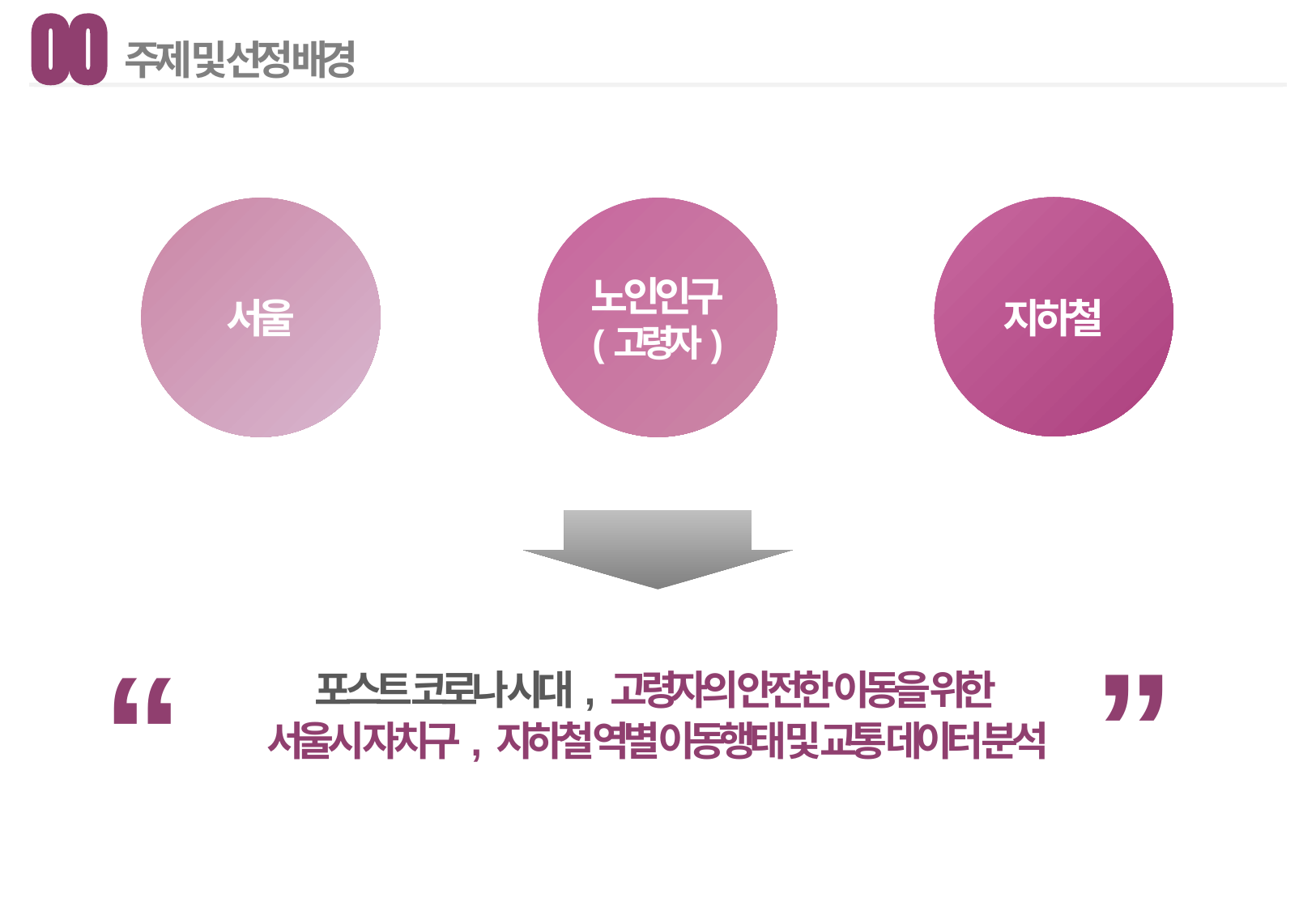

00
주제 및 선정 배경
지하철
서울
노인인구
(고령자)

”
“
포스트 코로나 시대, 고령자의 안전한 이동을 위한
서울시 자치구, 지하철 역별 이동행태 및 교통 데이터 분석